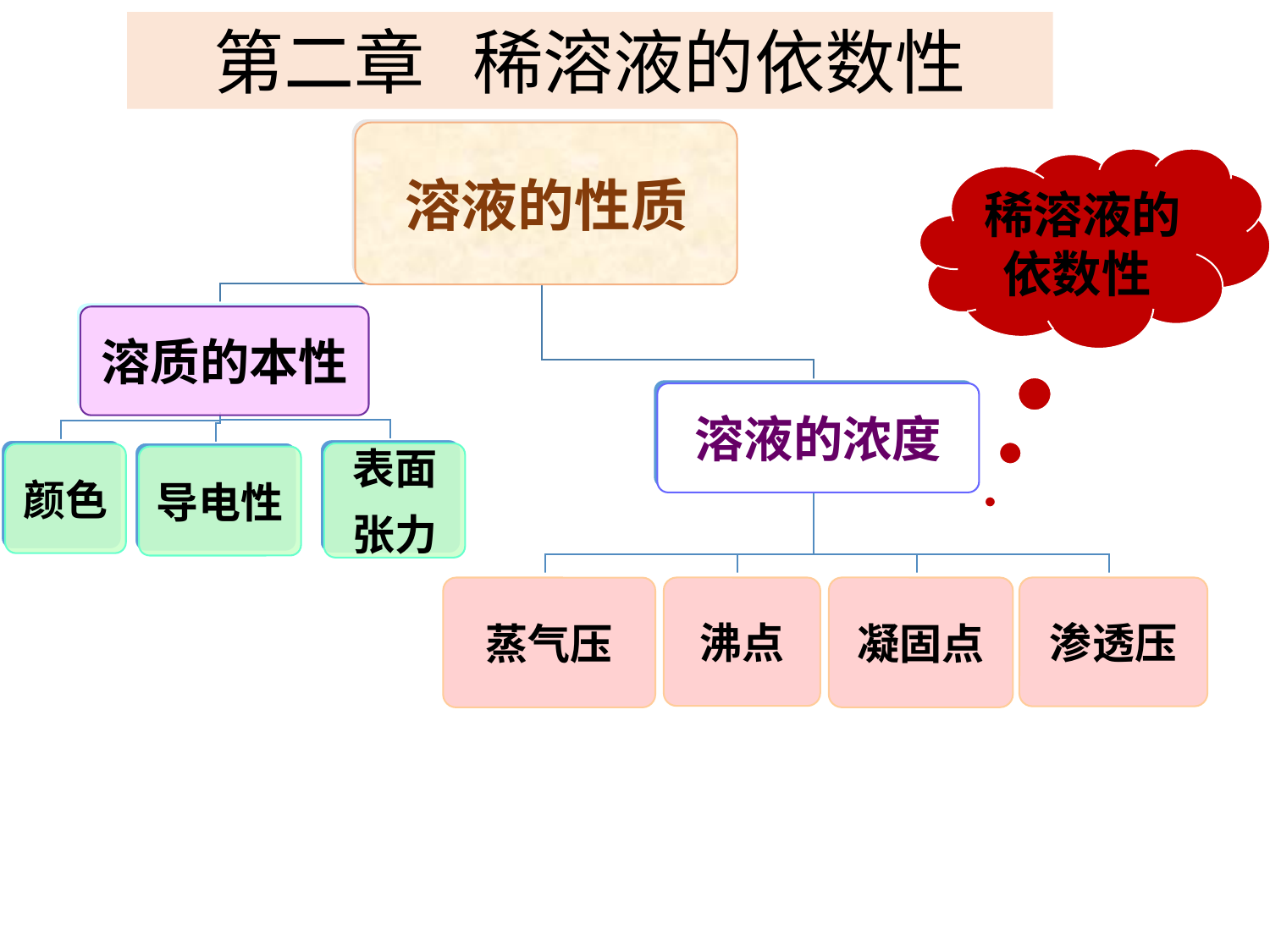

第二章   稀溶液的依数性
溶液的性质
溶质的本性
颜色
导电性
表面
张力
溶液的浓度
蒸气压
沸点
凝固点
渗透压
稀溶液的依数性
3